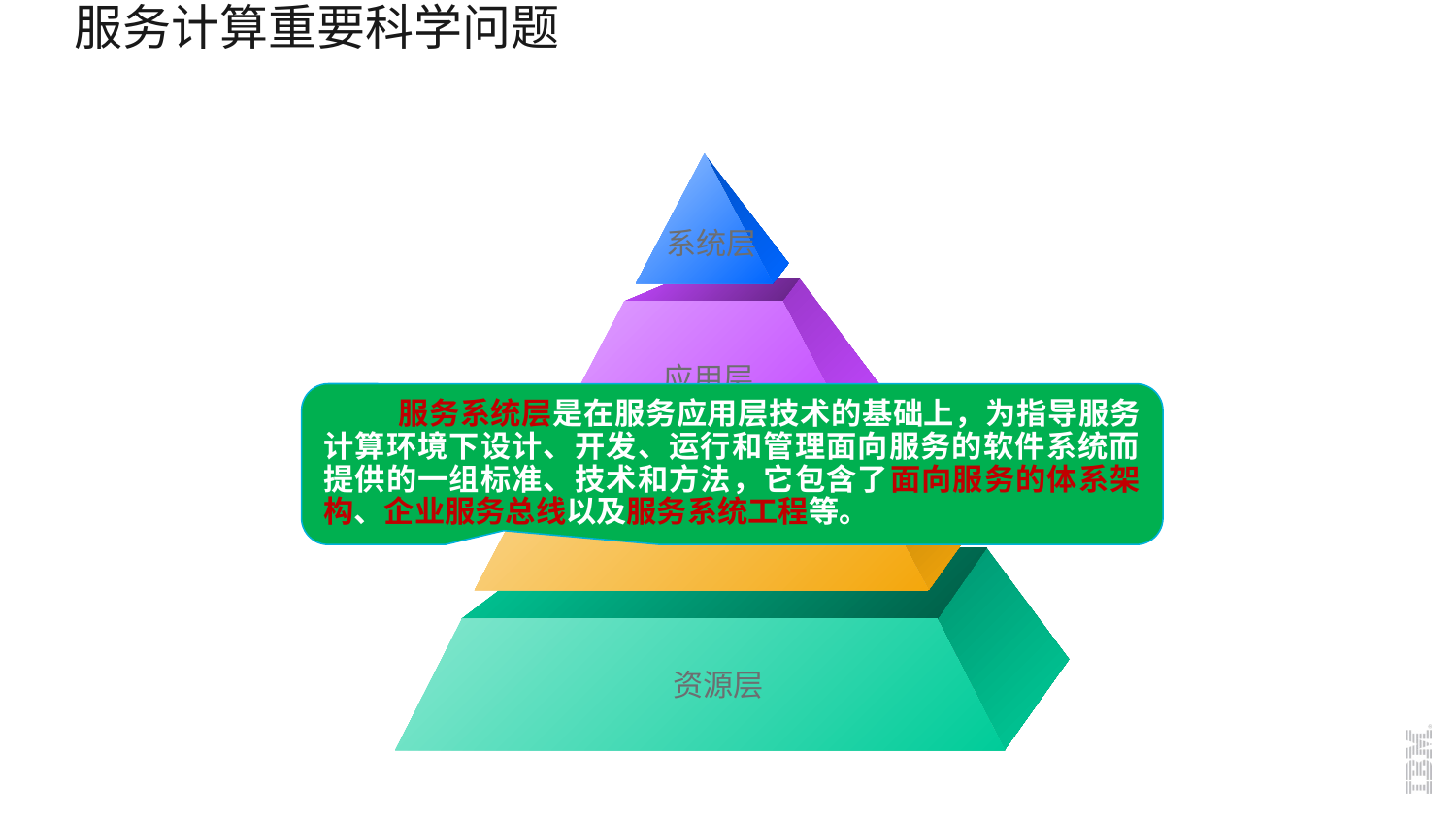

# 服务计算重要科学问题

系统层

应用层
         服务系统层是在服务应用层技术的基础上，为指导服务计算环境下设计、开发、运行和管理面向服务的软件系统而提供的一组标准、技术和方法，它包含了面向服务的体系架构、企业服务总线以及服务系统工程等。

汇聚层

资源层